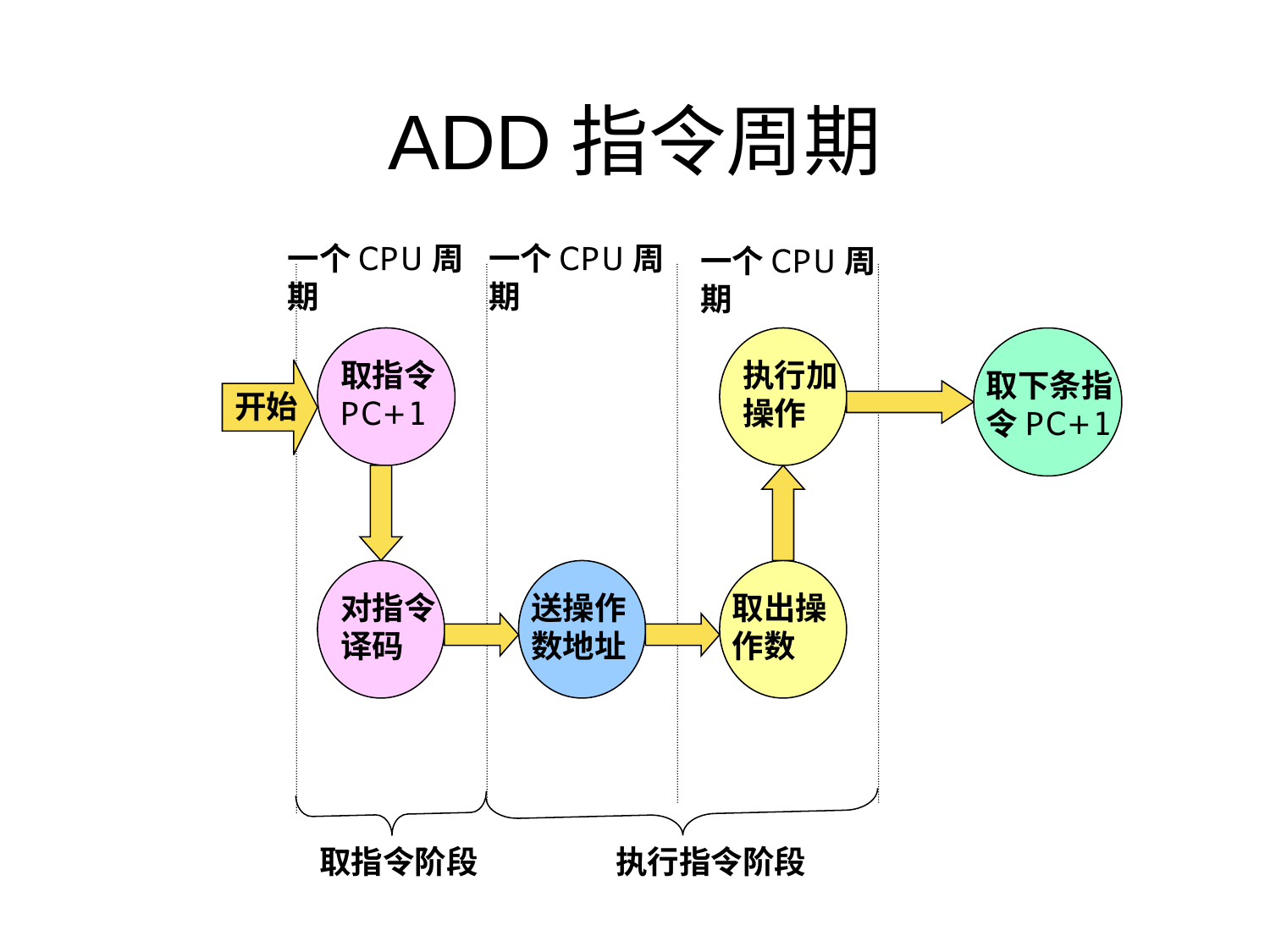

# ADD指令周期
一个CPU周期
一个CPU周期
一个CPU周期

取指令PC+1
执行加操作

取下条指令PC+1
开始

对指令译码
送操作数地址
取出操作数

取指令阶段
执行指令阶段